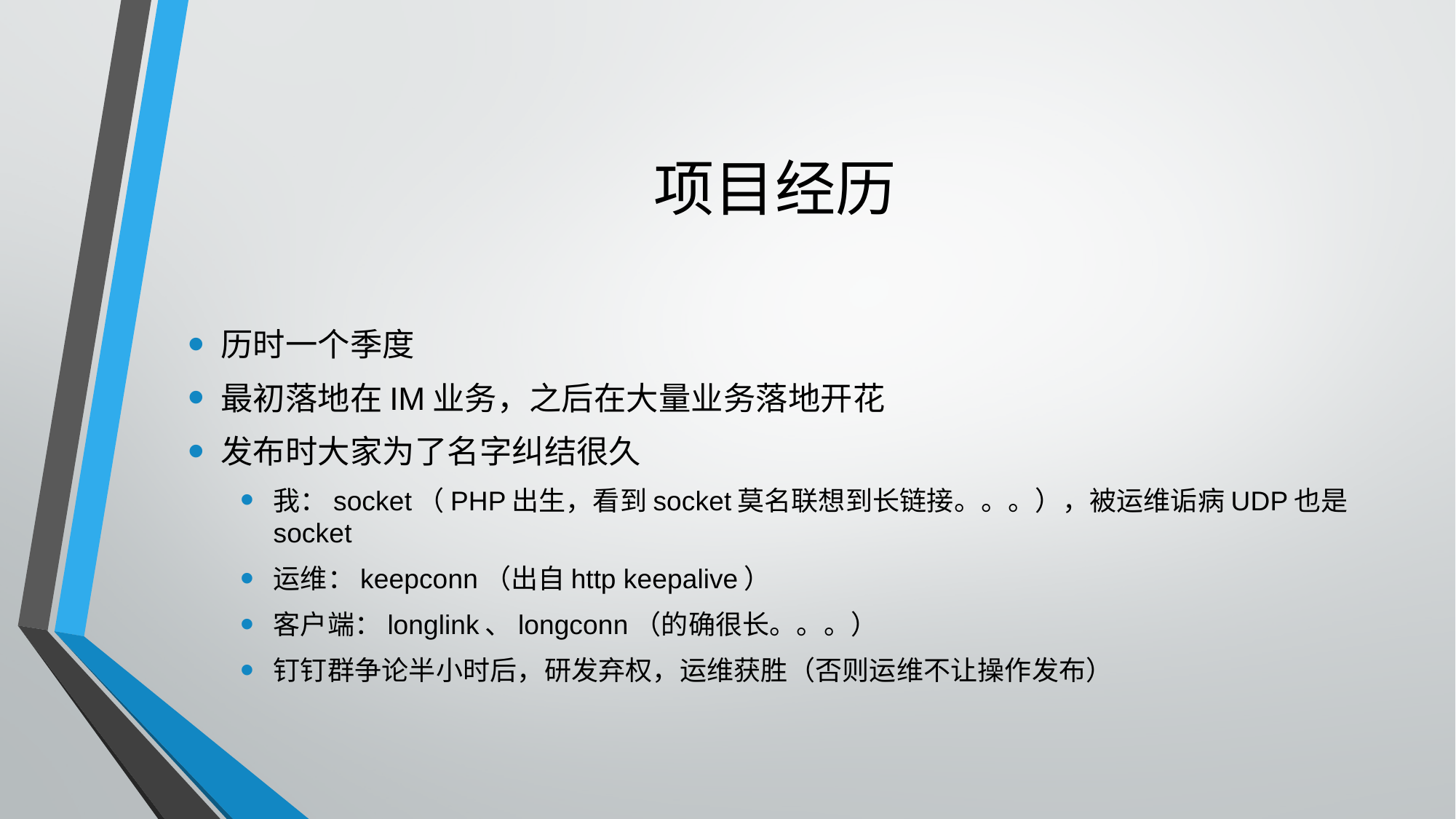

# 项目经历
历时一个季度
最初落地在IM业务，之后在大量业务落地开花
发布时大家为了名字纠结很久
我：socket（PHP出生，看到socket莫名联想到长链接。。。），被运维诟病UDP也是socket
运维：keepconn（出自http keepalive）
客户端：longlink、longconn（的确很长。。。）
钉钉群争论半小时后，研发弃权，运维获胜（否则运维不让操作发布）